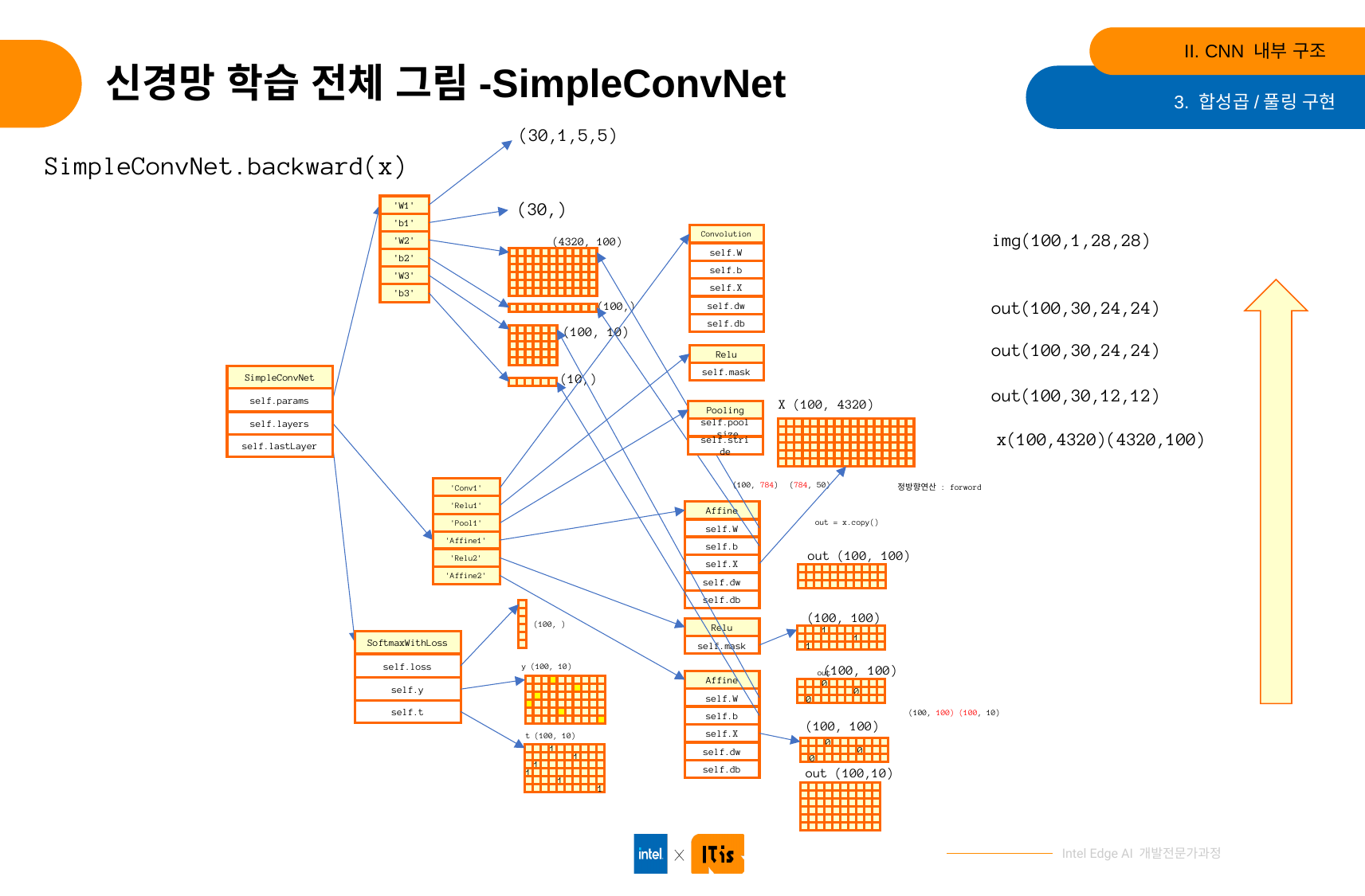

II. CNN 내부 구조
# 신경망 학습 전체 그림-SimpleConvNet
3. 합성곱/풀링 구현
(30,1,5,5)
(30,)
'W1'
'b1'
img(100,1,28,28)
Convolution
(4320, 100)
'W2'
self.W

'b2'
self.b
'W3'
self.X

'b3'
out(100,30,24,24)
(100,)
self.dw

self.db
(100, 10)

out(100,30,24,24)
Relu
self.mask
(10,)
SimpleConvNet
out(100,30,12,12)

self.params
X (100, 4320)
Pooling
self.layers
self.pool_size

x(100,4320)(4320,100)
self.lastLayer
self.stride
(100, 784)
(784, 50)
정방향연산 : forword
'Conv1'
'Relu1'
Affine
out = x.copy()
'Pool1'
self.W
'Affine1'
self.b
out (100, 100)
'Relu2'
self.X

'Affine2'
self.dw
self.db

(100, 100)
(100, )
Relu

1

1

1

SoftmaxWithLoss
self.mask
self.loss
y (100, 10)
(100, 100)
out
Affine

self.y

0

0

0

self.W
self.t
(100, 100) (100, 10)

self.b
(100, 100)
self.X
t (100, 10)

0

0

0

self.dw

1

1

1

1

1

1
out (100,10)
self.db

SimpleConvNet.backward(x)